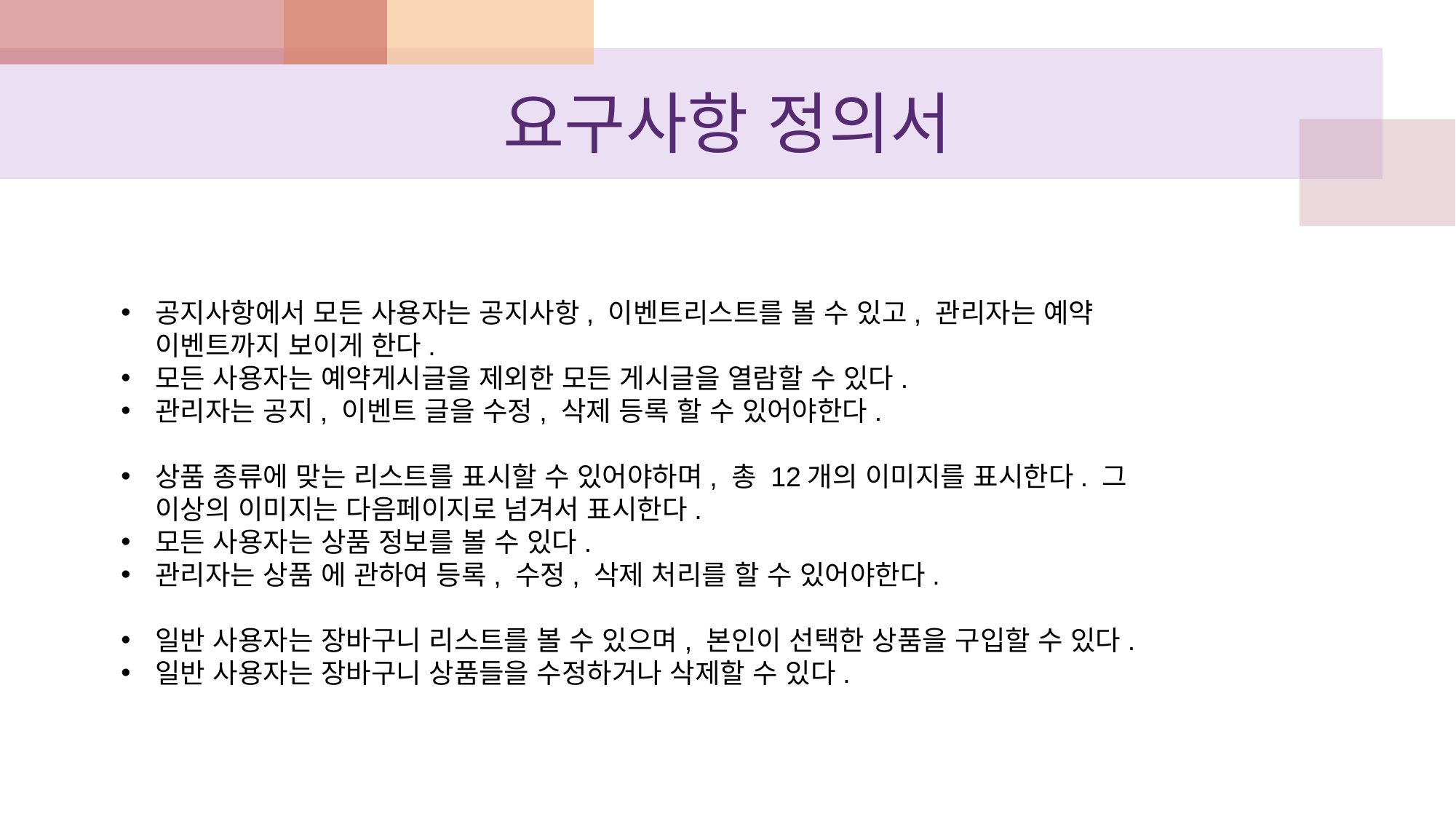

# 요구사항 정의서

공지사항에서 모든 사용자는 공지사항, 이벤트리스트를 볼 수 있고, 관리자는 예약 이벤트까지 보이게 한다.
모든 사용자는 예약게시글을 제외한 모든 게시글을 열람할 수 있다.
관리자는 공지, 이벤트 글을 수정, 삭제 등록 할 수 있어야한다.

상품 종류에 맞는 리스트를 표시할 수 있어야하며, 총 12개의 이미지를 표시한다. 그 이상의 이미지는 다음페이지로 넘겨서 표시한다.
모든 사용자는 상품 정보를 볼 수 있다.
관리자는 상품 에 관하여 등록, 수정, 삭제 처리를 할 수 있어야한다.

일반 사용자는 장바구니 리스트를 볼 수 있으며, 본인이 선택한 상품을 구입할 수 있다.
일반 사용자는 장바구니 상품들을 수정하거나 삭제할 수 있다.